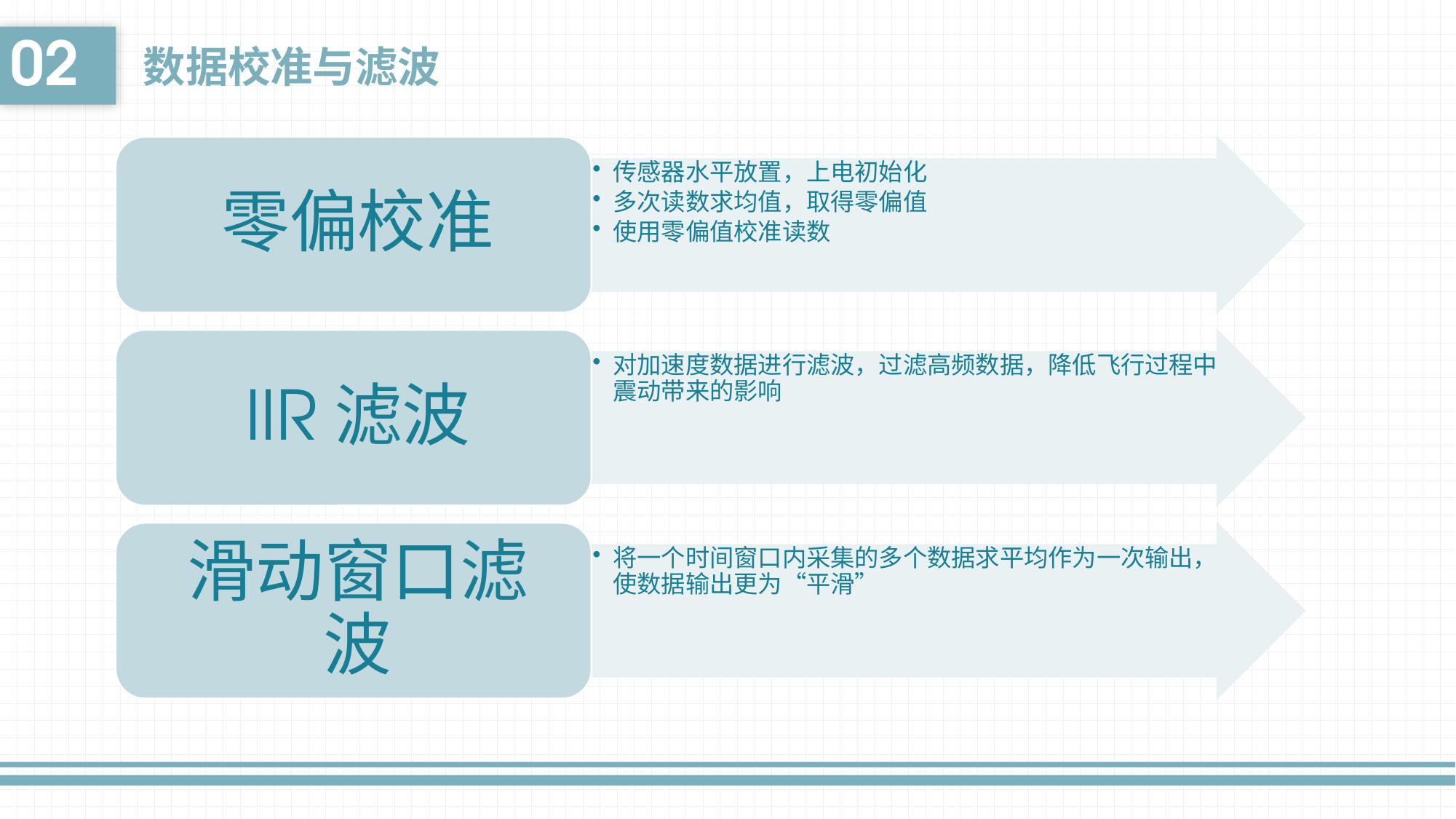

02
数据校准与滤波
传感器水平放置，上电初始化
多次读数求均值，取得零偏值
使用零偏值校准读数
零偏校准
对加速度数据进行滤波，过滤高频数据，降低飞行过程中震动带来的影响
IIR滤波
将一个时间窗口内采集的多个数据求平均作为一次输出，使数据输出更为“平滑”
滑动窗口滤波